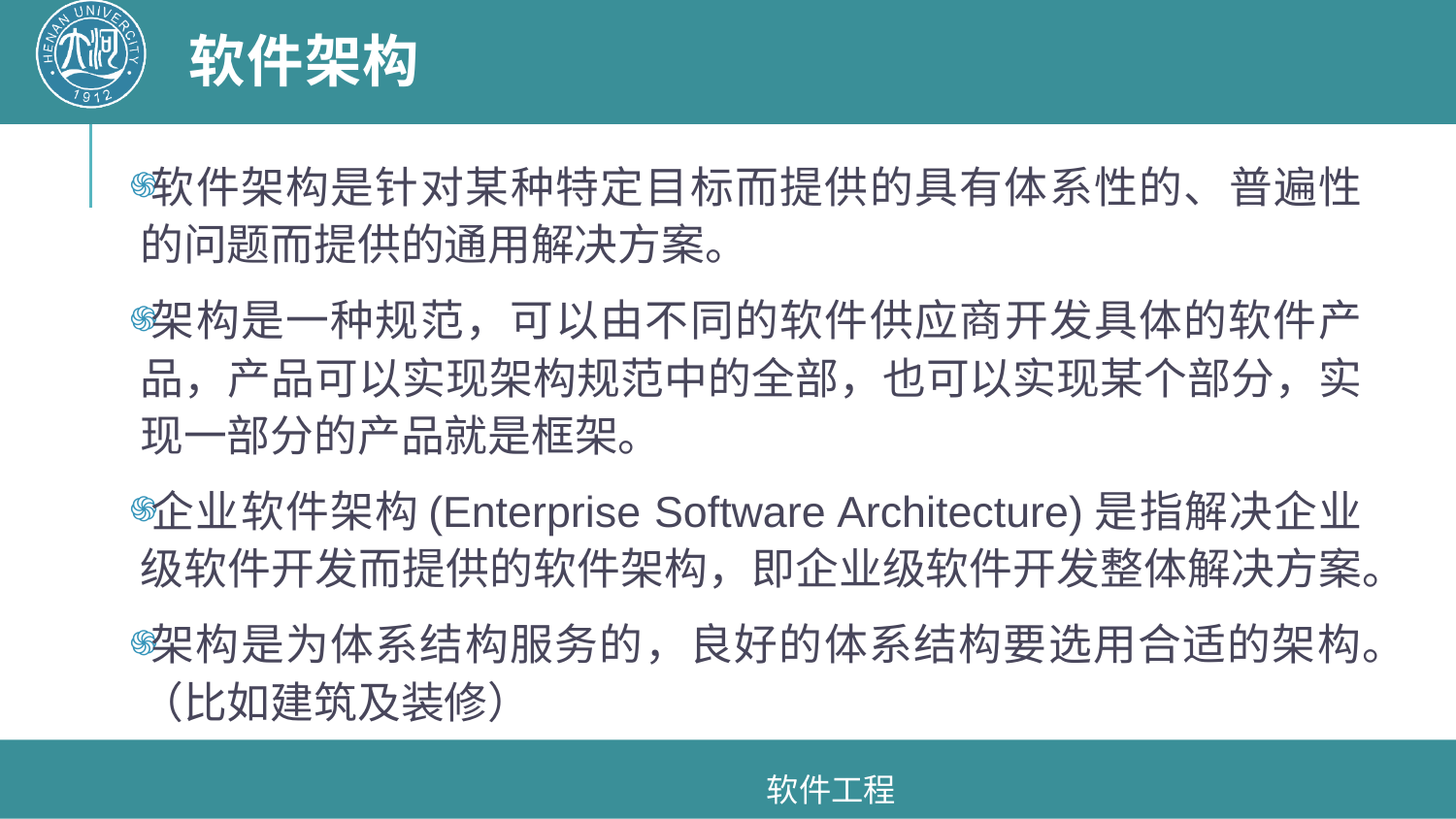

# 软件架构
软件架构是针对某种特定目标而提供的具有体系性的、普遍性的问题而提供的通用解决方案。
架构是一种规范，可以由不同的软件供应商开发具体的软件产品，产品可以实现架构规范中的全部，也可以实现某个部分，实现一部分的产品就是框架。
企业软件架构(Enterprise Software Architecture)是指解决企业级软件开发而提供的软件架构，即企业级软件开发整体解决方案。
架构是为体系结构服务的，良好的体系结构要选用合适的架构。（比如建筑及装修）

软件工程
51